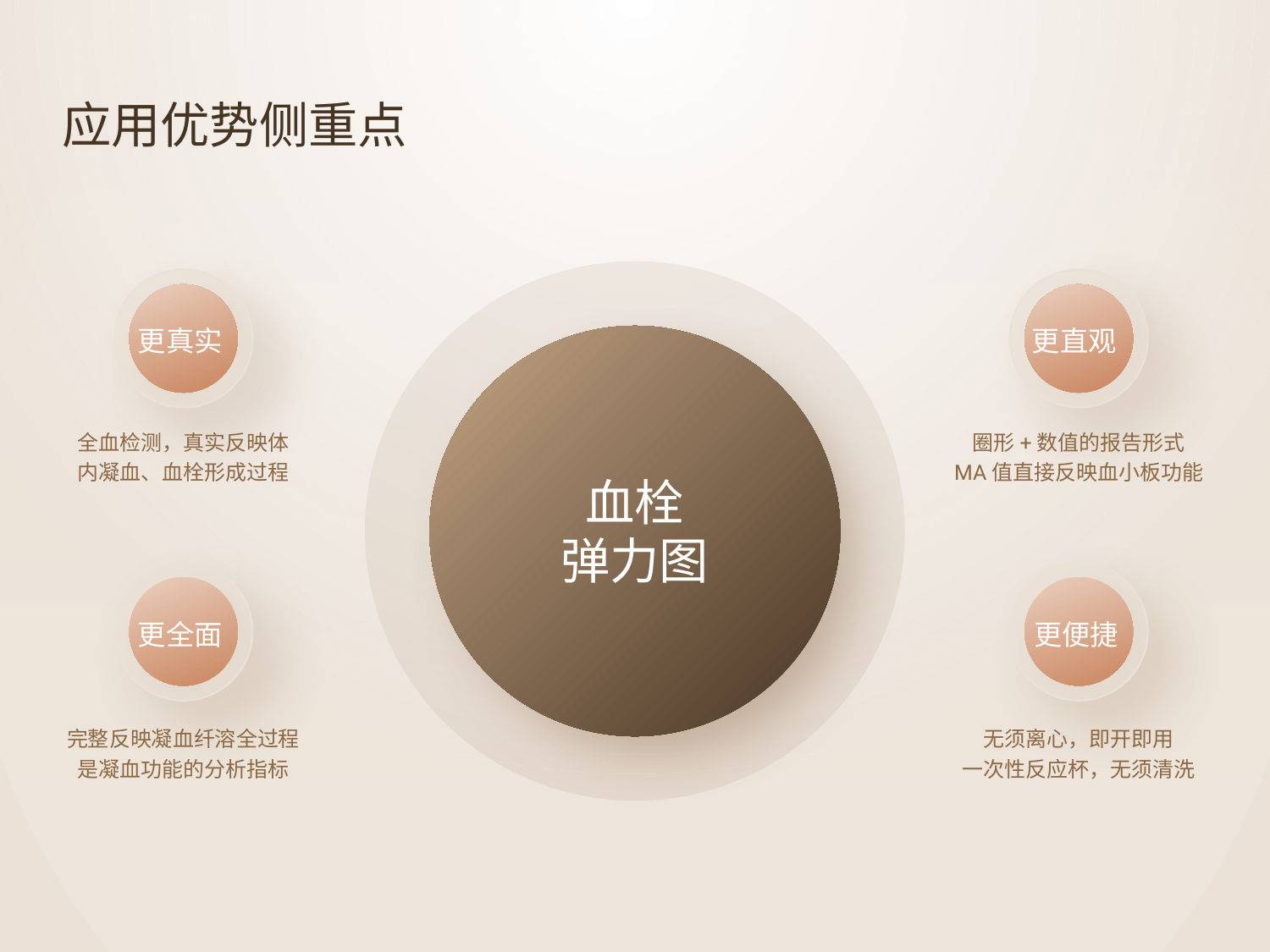

应用优势侧重点

更真实
更直观

全血检测，真实反映体内凝血、血栓形成过程
圈形+数值的报告形式
MA值直接反映血小板功能
血栓
弹力图

更全面
更便捷
完整反映凝血纤溶全过程是凝血功能的分析指标
无须离心，即开即用
一次性反应杯，无须清洗